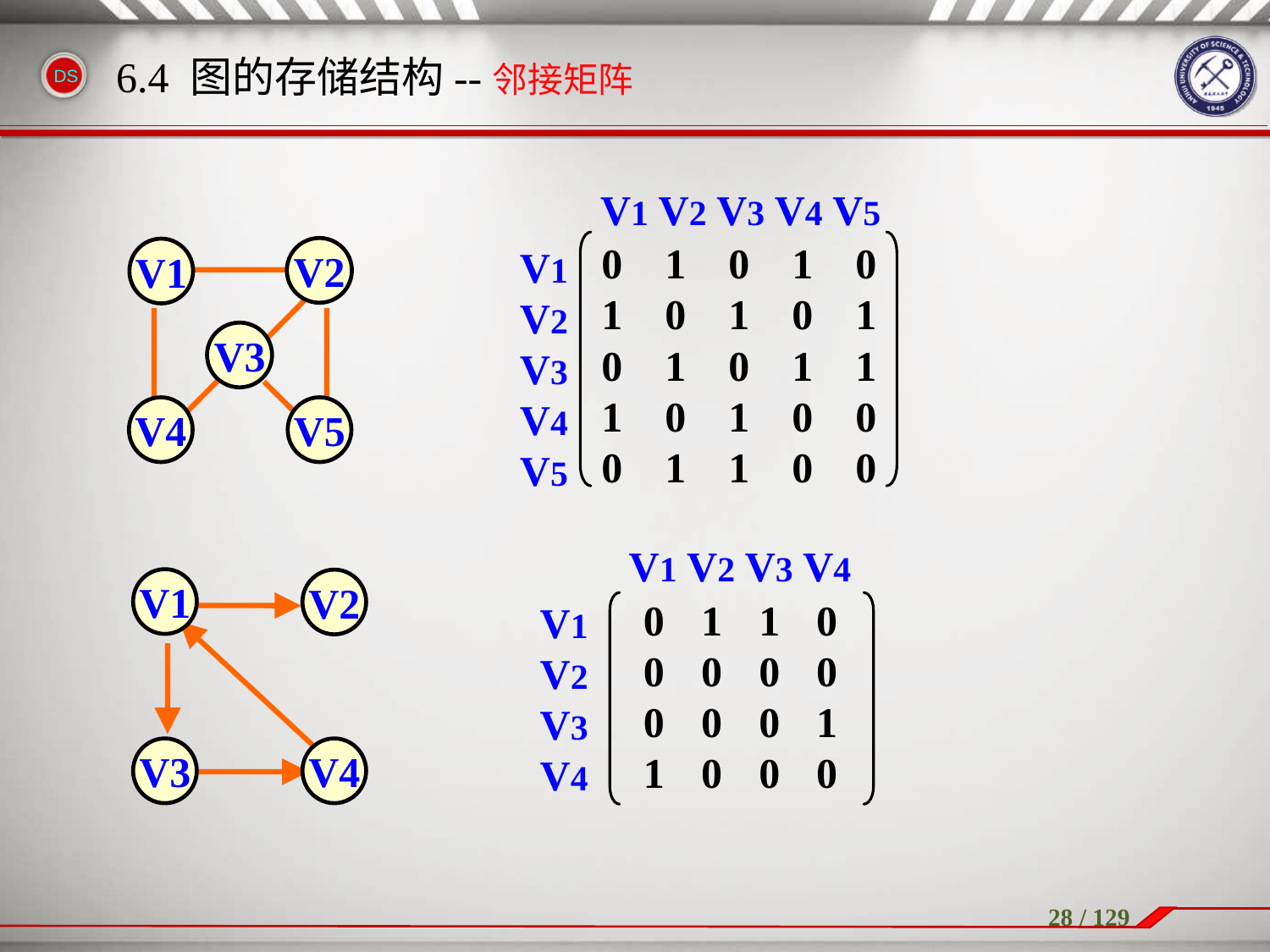

6.4 图的存储结构--邻接矩阵
V1 V2 V3 V4 V5

V1
V2
V3
V4
V5
V2
V1

V3
V4
V5
| 0 | 1 | 0 | 1 | 0 |
| --- | --- | --- | --- | --- |
| 1 | 0 | 1 | 0 | 1 |
| 0 | 1 | 0 | 1 | 1 |
| 1 | 0 | 1 | 0 | 0 |
| 0 | 1 | 1 | 0 | 0 |
V1 V2 V3 V4
V1
V2

V3
V4

V1
V2
V3
V4

| 0 | 1 | 1 | 0 |
| --- | --- | --- | --- |
| 0 | 0 | 0 | 0 |
| 0 | 0 | 0 | 1 |
| 1 | 0 | 0 | 0 |